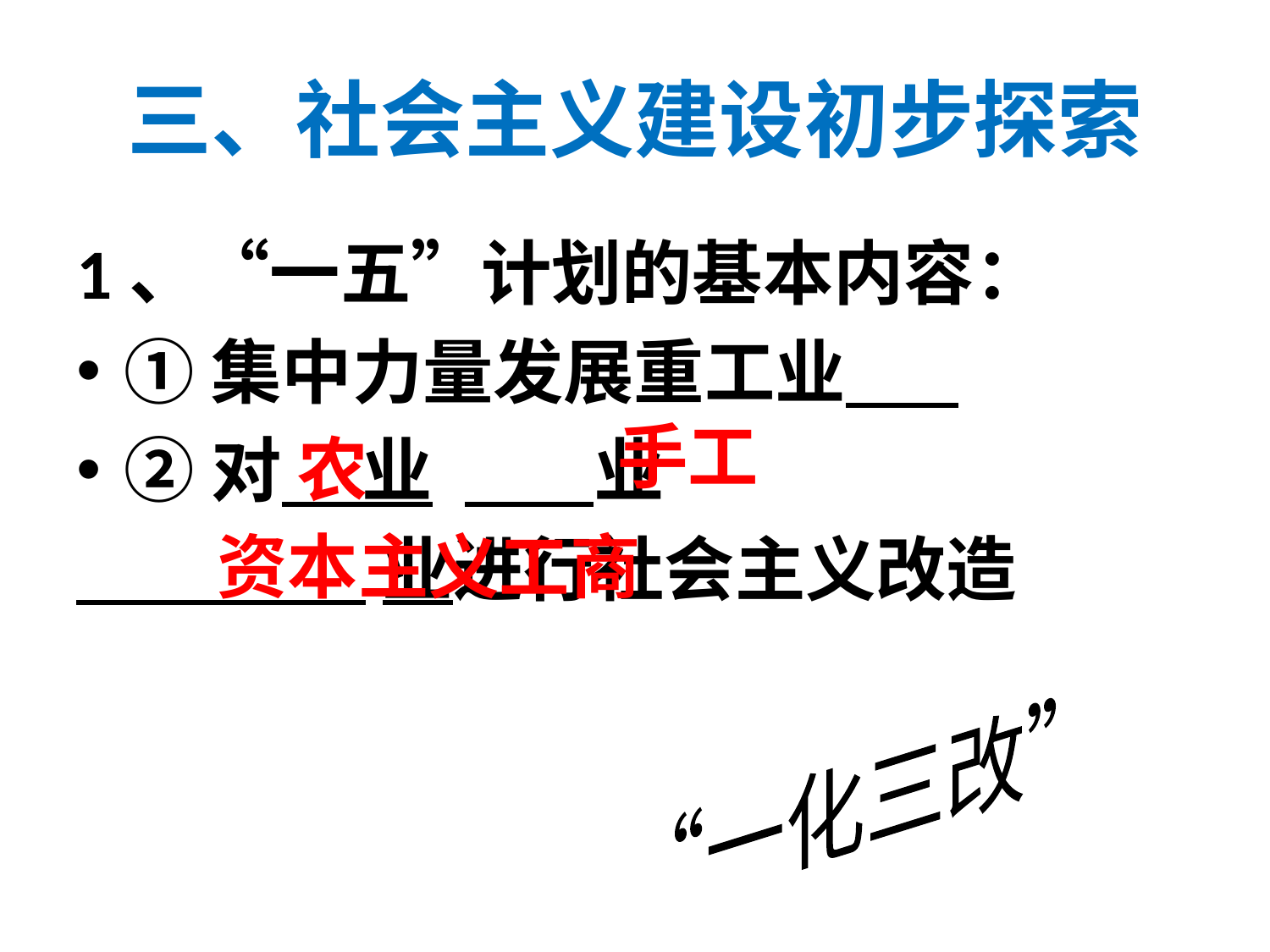

三、社会主义建设初步探索
1、“一五”计划的基本内容：
①集中力量发展重工业
②对     业          业
                  业进行社会主义改造

手工
农
资本主义工商
“一化三改”